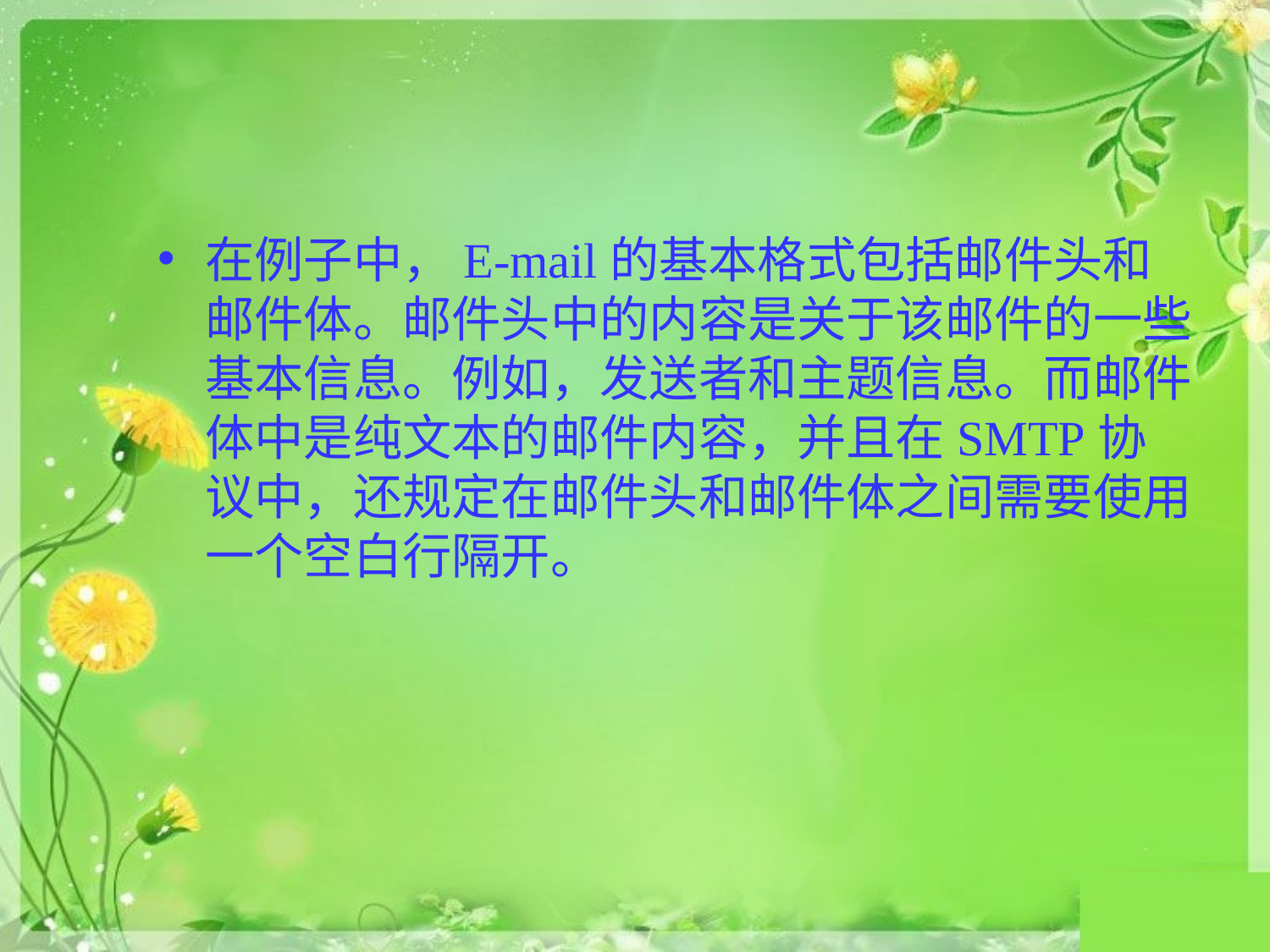

#
在例子中，E-mail的基本格式包括邮件头和邮件体。邮件头中的内容是关于该邮件的一些基本信息。例如，发送者和主题信息。而邮件体中是纯文本的邮件内容，并且在SMTP协议中，还规定在邮件头和邮件体之间需要使用一个空白行隔开。